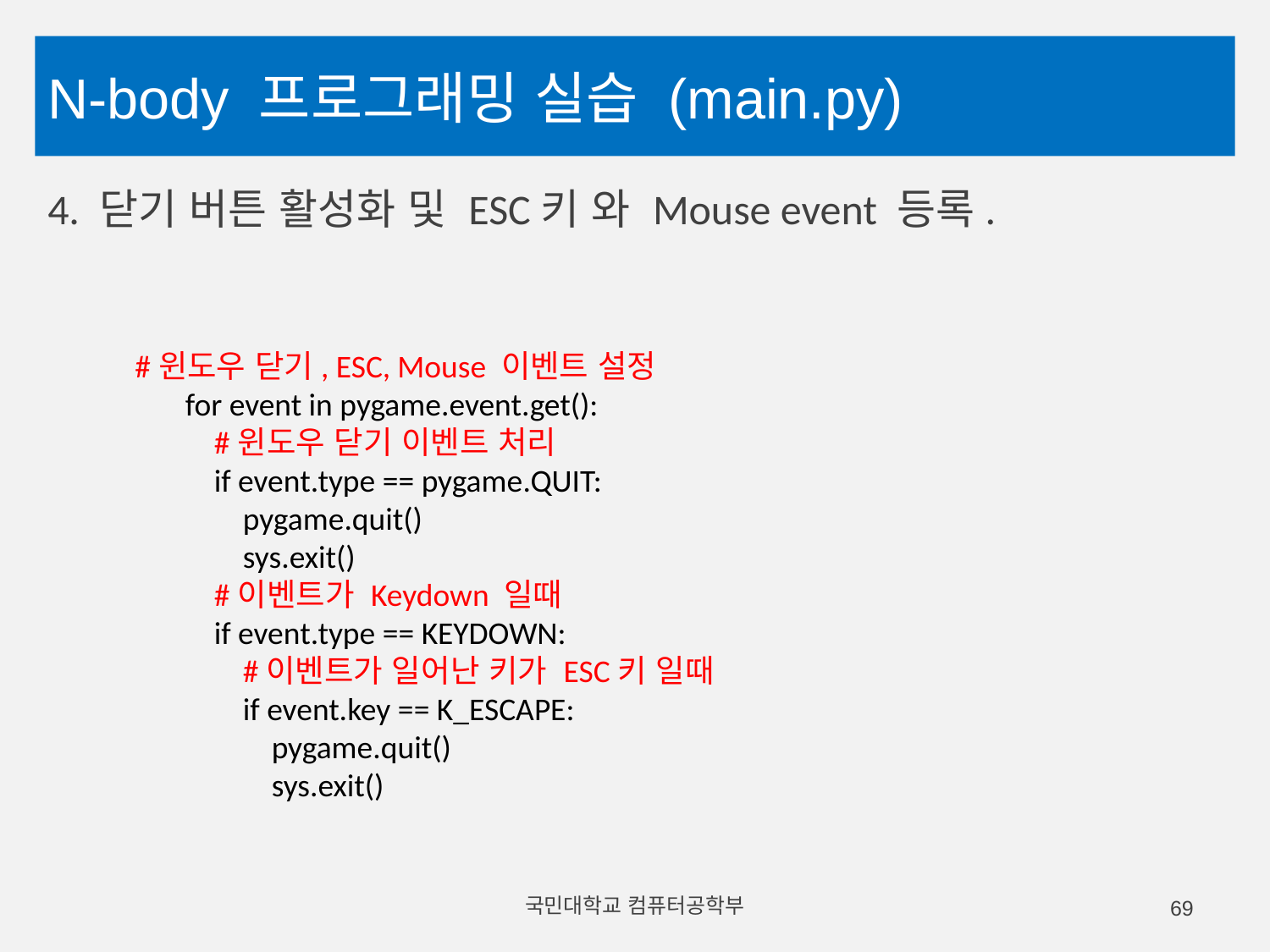

# N-body 프로그래밍 실습 (main.py)
4. 닫기 버튼 활성화 및 ESC키 와 Mouse event 등록.
 #윈도우 닫기, ESC, Mouse 이벤트 설정
        for event in pygame.event.get():
            #윈도우 닫기 이벤트 처리
            if event.type == pygame.QUIT:
                pygame.quit()
                sys.exit()
            #이벤트가 Keydown 일때
            if event.type == KEYDOWN:
                #이벤트가 일어난 키가 ESC키 일때
                if event.key == K_ESCAPE:
                    pygame.quit()
                    sys.exit()
국민대학교 컴퓨터공학부
69